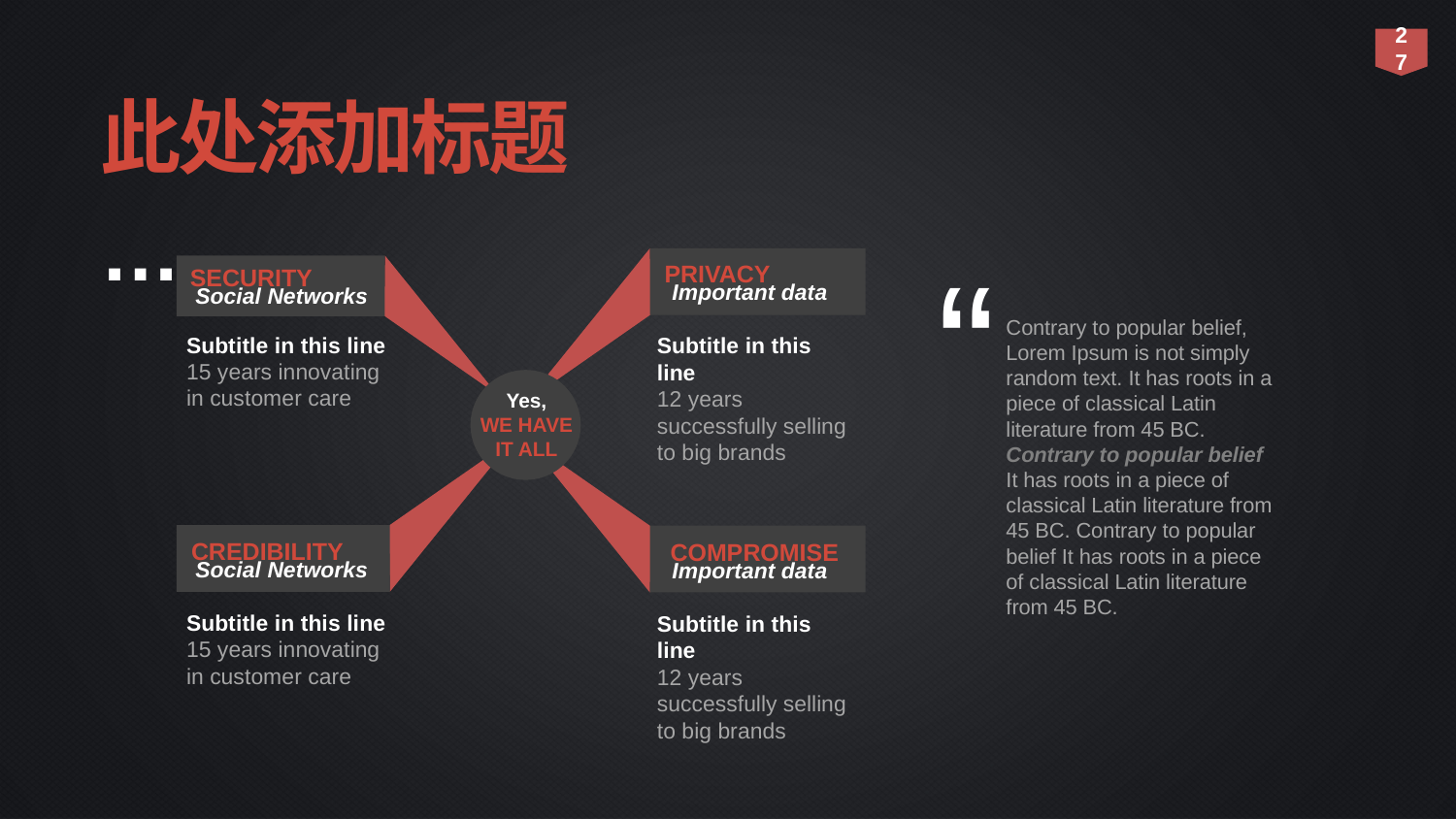

27
此处添加标题
…
“

PRIVACY
Important data
SECURITY
Social Networks
Contrary to popular belief, Lorem Ipsum is not simply random text. It has roots in a piece of classical Latin literature from 45 BC. Contrary to popular belief It has roots in a piece of classical Latin literature from 45 BC. Contrary to popular belief It has roots in a piece of classical Latin literature from 45 BC.
Subtitle in this line
15 years innovating in customer care
Subtitle in this line
12 years successfully selling to big brands

Yes,
WE HAVE
IT ALL

CREDIBILITY
Social Networks
COMPROMISE
Important data
Subtitle in this line
15 years innovating in customer care
Subtitle in this line
12 years successfully selling to big brands